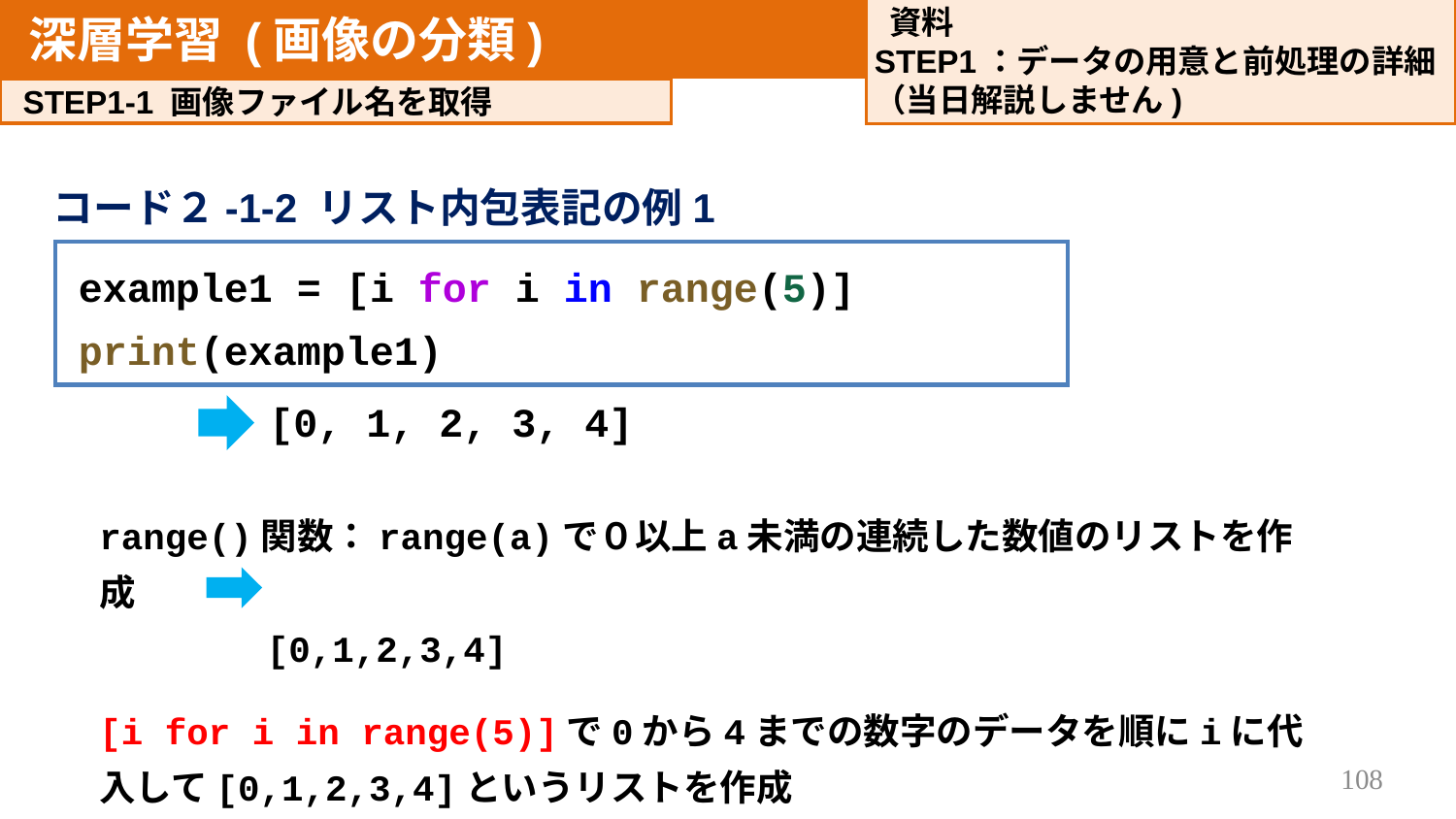

資料
STEP1：データの用意と前処理の詳細
（​当日解説しません)
深層学習 (画像の分類)
決定木分析
STEP1-1 画像ファイル名を取得
コード２-1-2 リスト内包表記の例1
example1 = [i for i in range(5)]
print(example1)
[0, 1, 2, 3, 4]

range()関数：range(a)で０以上a未満の連続した数値のリストを作成
	 [0,1,2,3,4]

[i for i in range(5)]で0から4までの数字のデータを順にiに代入して[0,1,2,3,4]というリストを作成

108